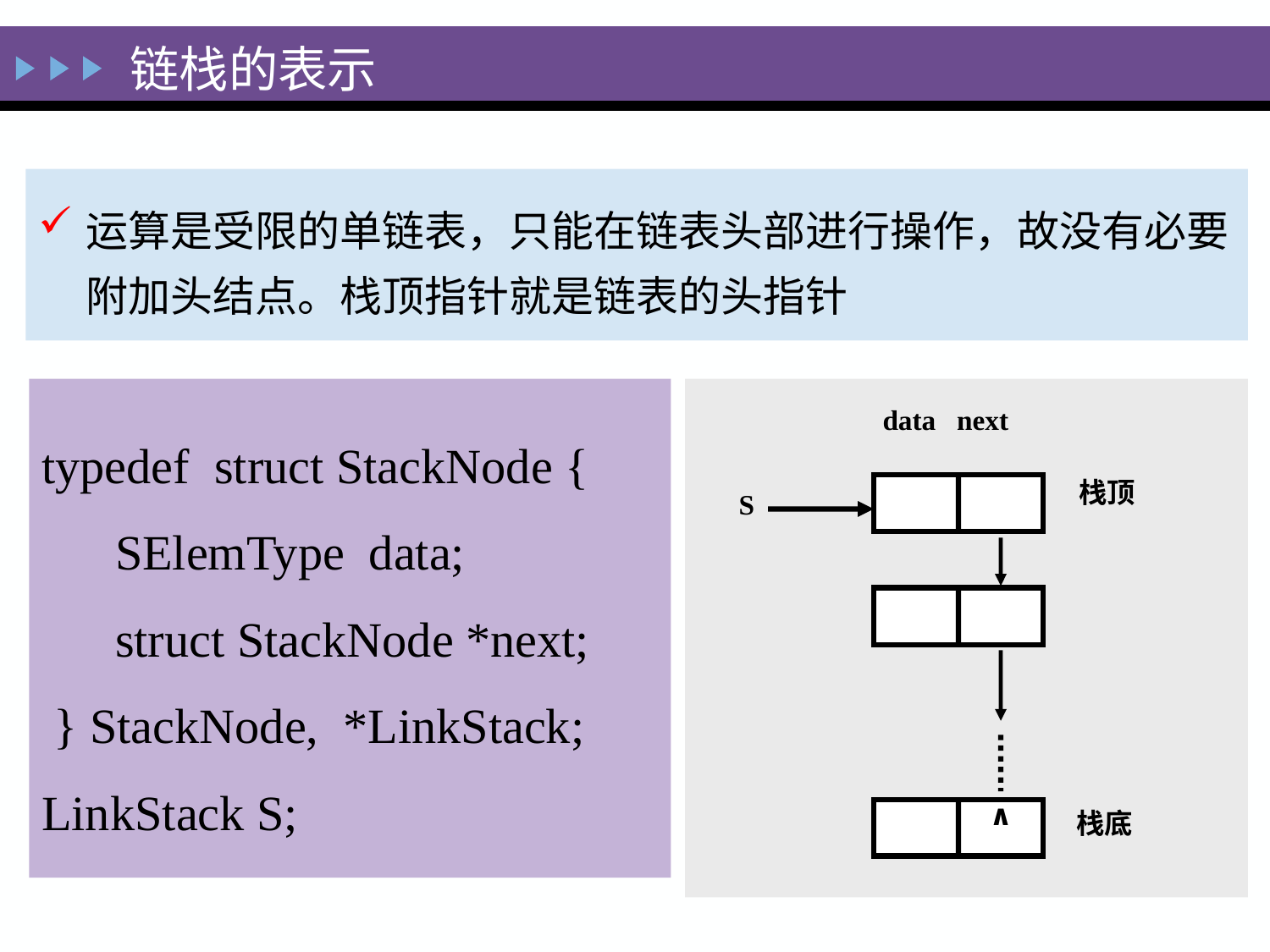

# 链栈的表示
运算是受限的单链表，只能在链表头部进行操作，故没有必要附加头结点。栈顶指针就是链表的头指针

typedef  struct StackNode {
      SElemType  data;
      struct StackNode *next;
 } StackNode,  *LinkStack;
LinkStack S;

 data   next
 栈顶

S

∧

栈底